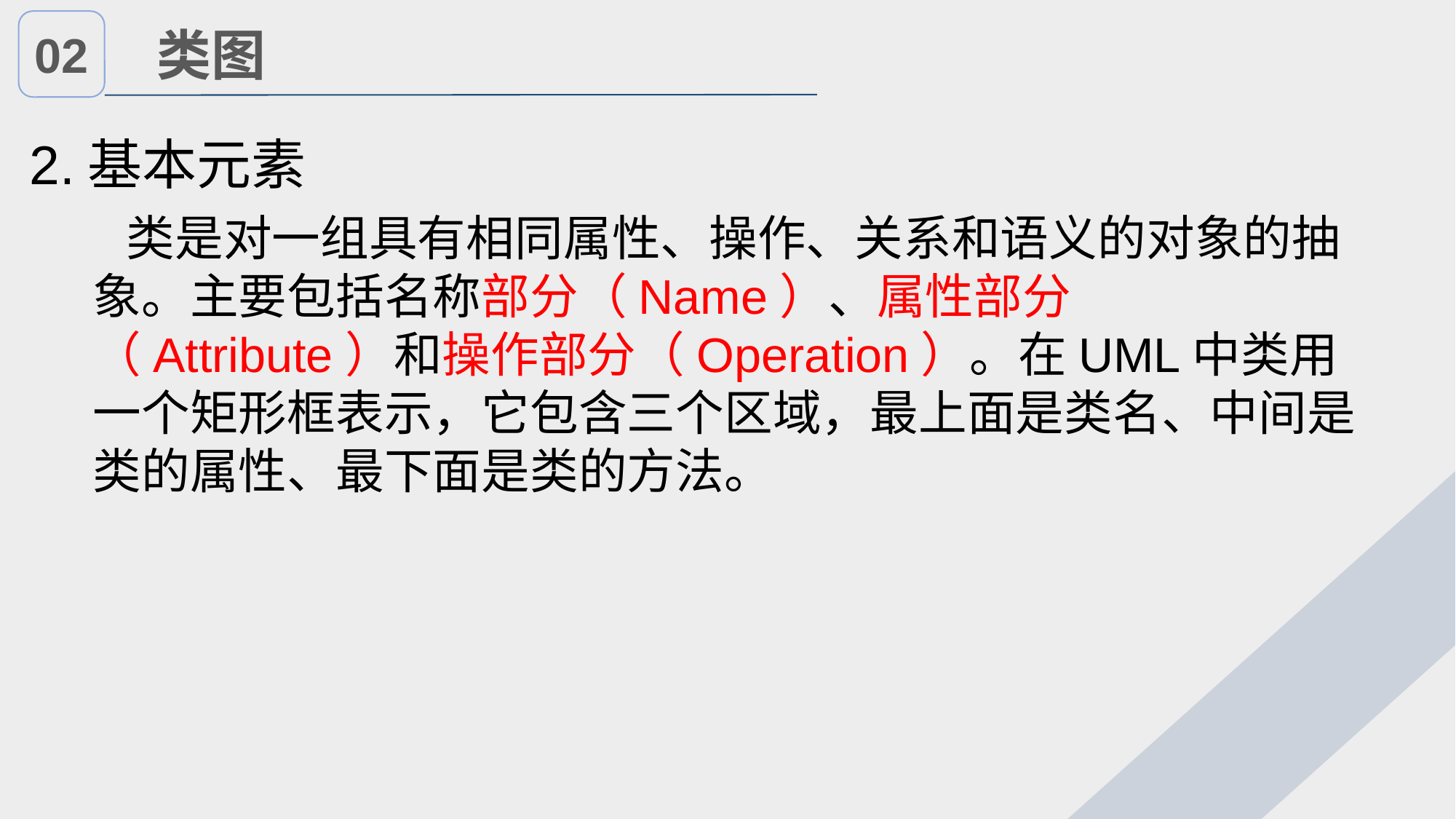

02
类图
2.基本元素
  类是对一组具有相同属性、操作、关系和语义的对象的抽象。主要包括名称部分（Name）、属性部分（Attribute）和操作部分（Operation）。在UML中类用一个矩形框表示，它包含三个区域，最上面是类名、中间是类的属性、最下面是类的方法。